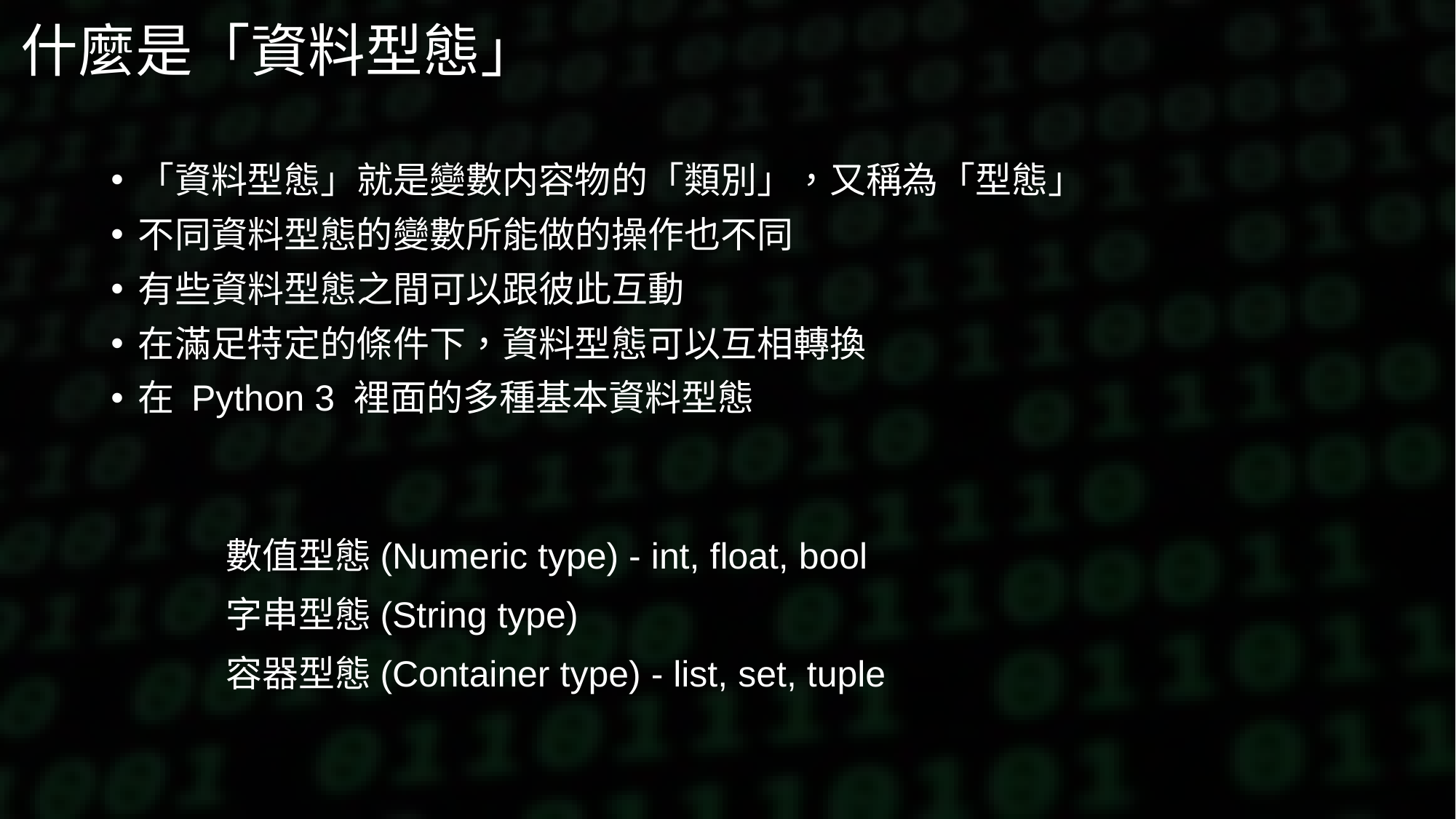

# 什麼是「資料型態」
「資料型態」就是變數内容物的「類別」，又稱為「型態」
不同資料型態的變數所能做的操作也不同
有些資料型態之間可以跟彼此互動
在滿足特定的條件下，資料型態可以互相轉換
在 Python 3 裡面的多種基本資料型態
數值型態(Numeric type) - int, float, bool
字串型態(String type)
容器型態(Container type) - list, set, tuple